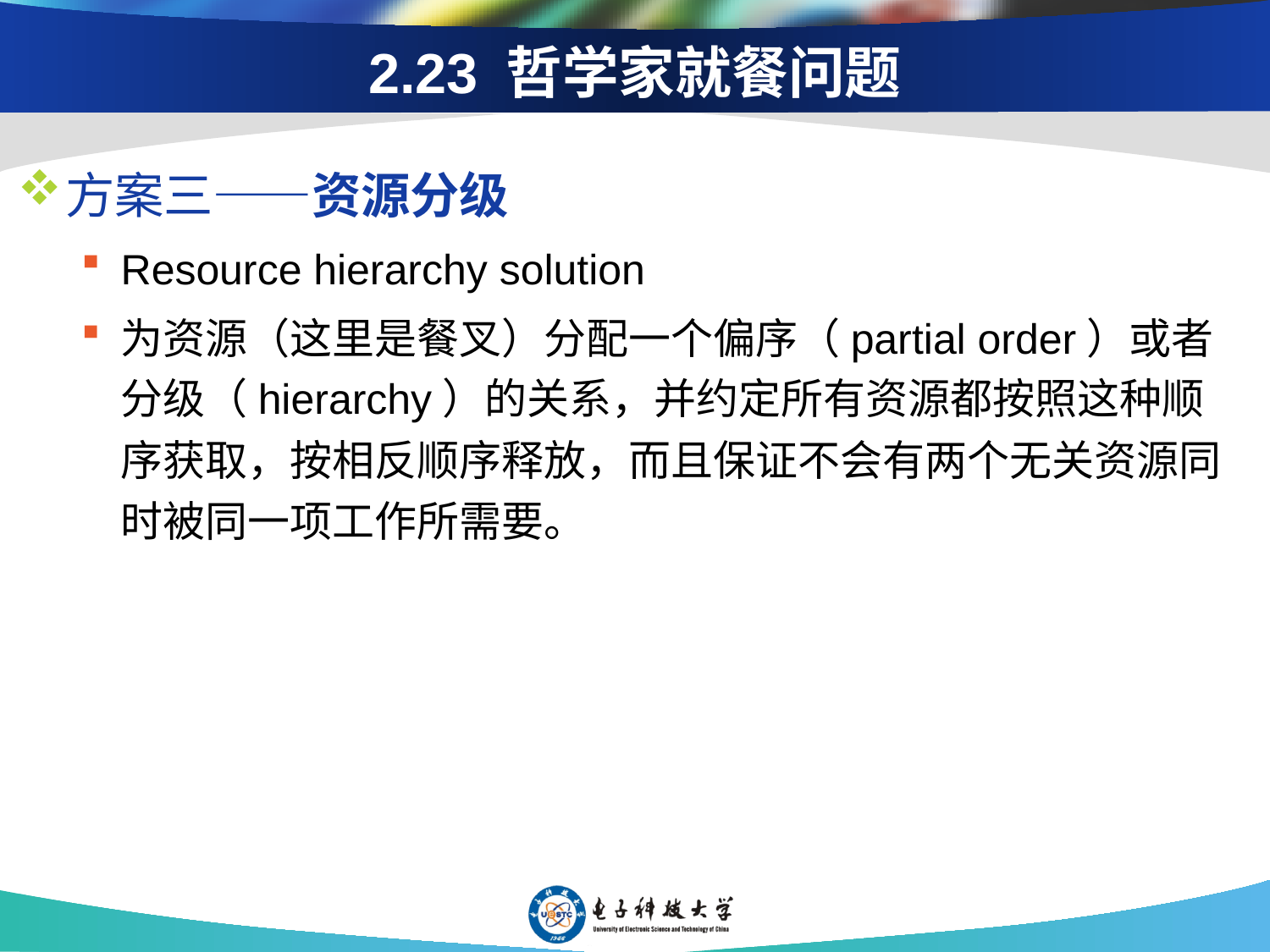

# 2.23 哲学家就餐问题
方案三——资源分级
Resource hierarchy solution
为资源（这里是餐叉）分配一个偏序（partial order）或者分级（hierarchy）的关系，并约定所有资源都按照这种顺序获取，按相反顺序释放，而且保证不会有两个无关资源同时被同一项工作所需要。